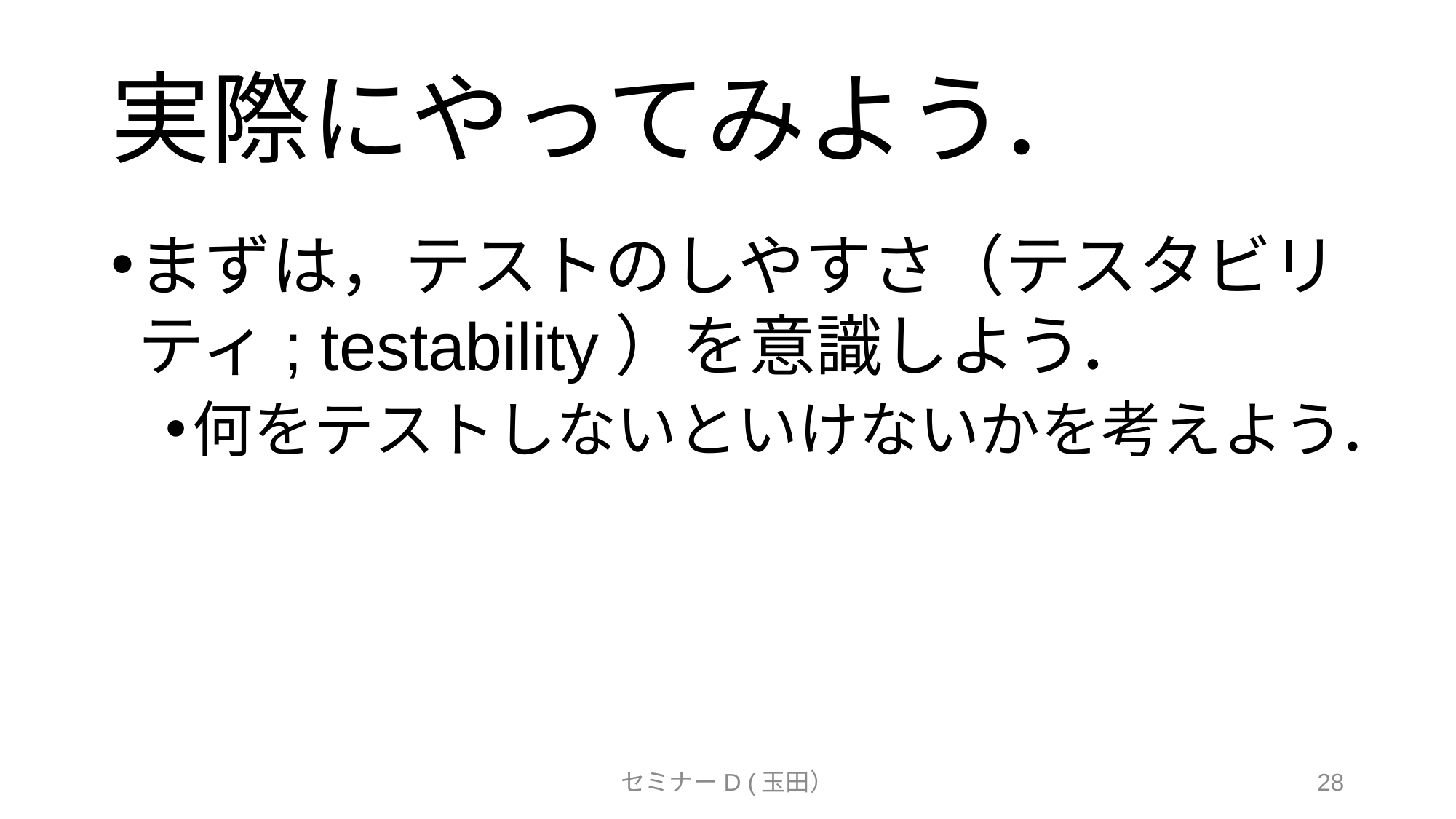

# 実際にやってみよう．
まずは，テストのしやすさ（テスタビリティ; testability）を意識しよう．
何をテストしないといけないかを考えよう．
セミナーD (玉田）
28